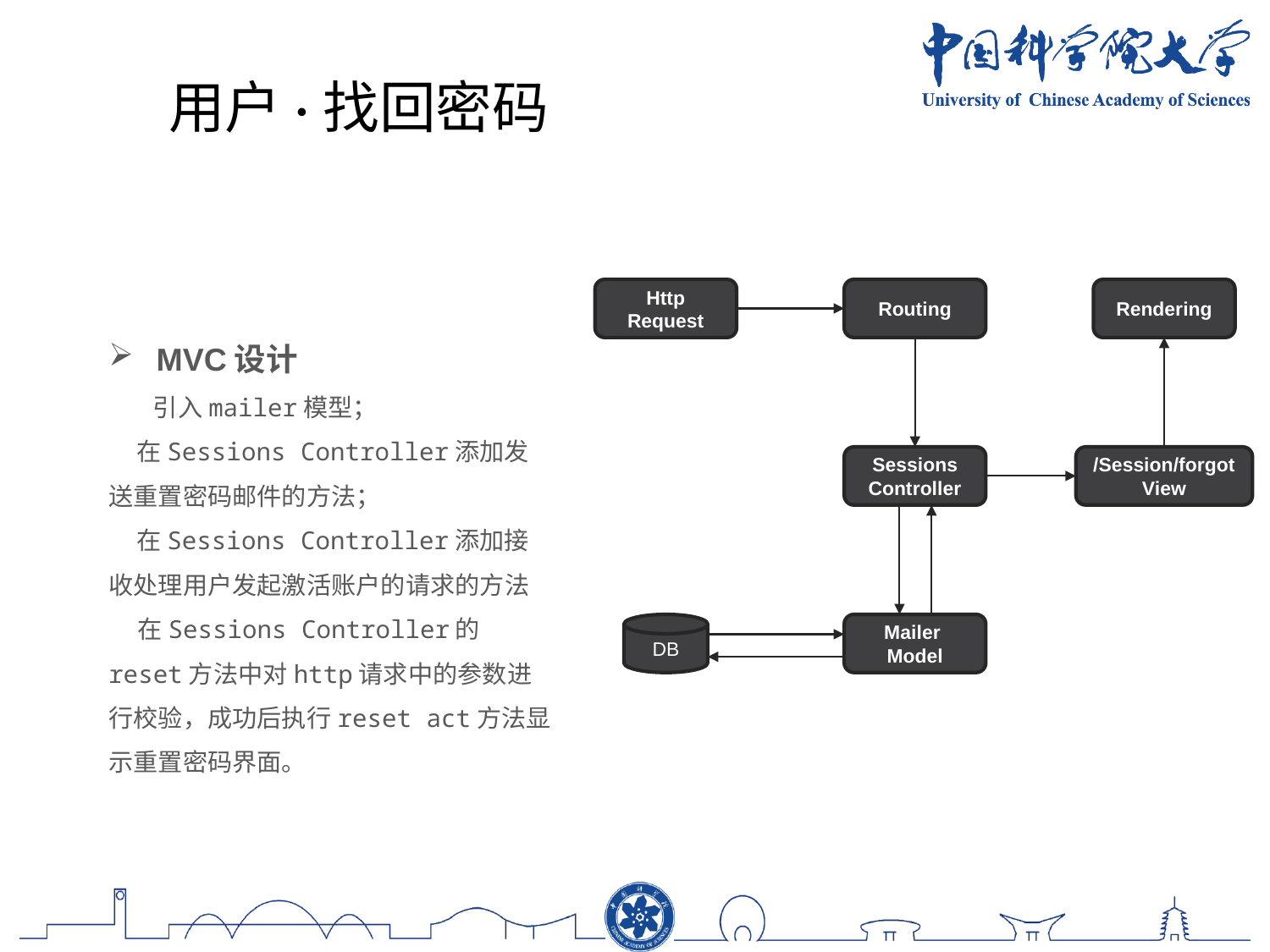

用户·找回密码
Http Request
Routing
Rendering
Sessions
Controller
/Session/forgot View
DB
Mailer  Model
MVC设计
       引入mailer模型；
    在Sessions Controller添加发送重置密码邮件的方法；
    在Sessions Controller添加接收处理用户发起激活账户的请求的方法
    在Sessions Controller的reset方法中对http请求中的参数进行校验，成功后执行reset act方法显示重置密码界面。